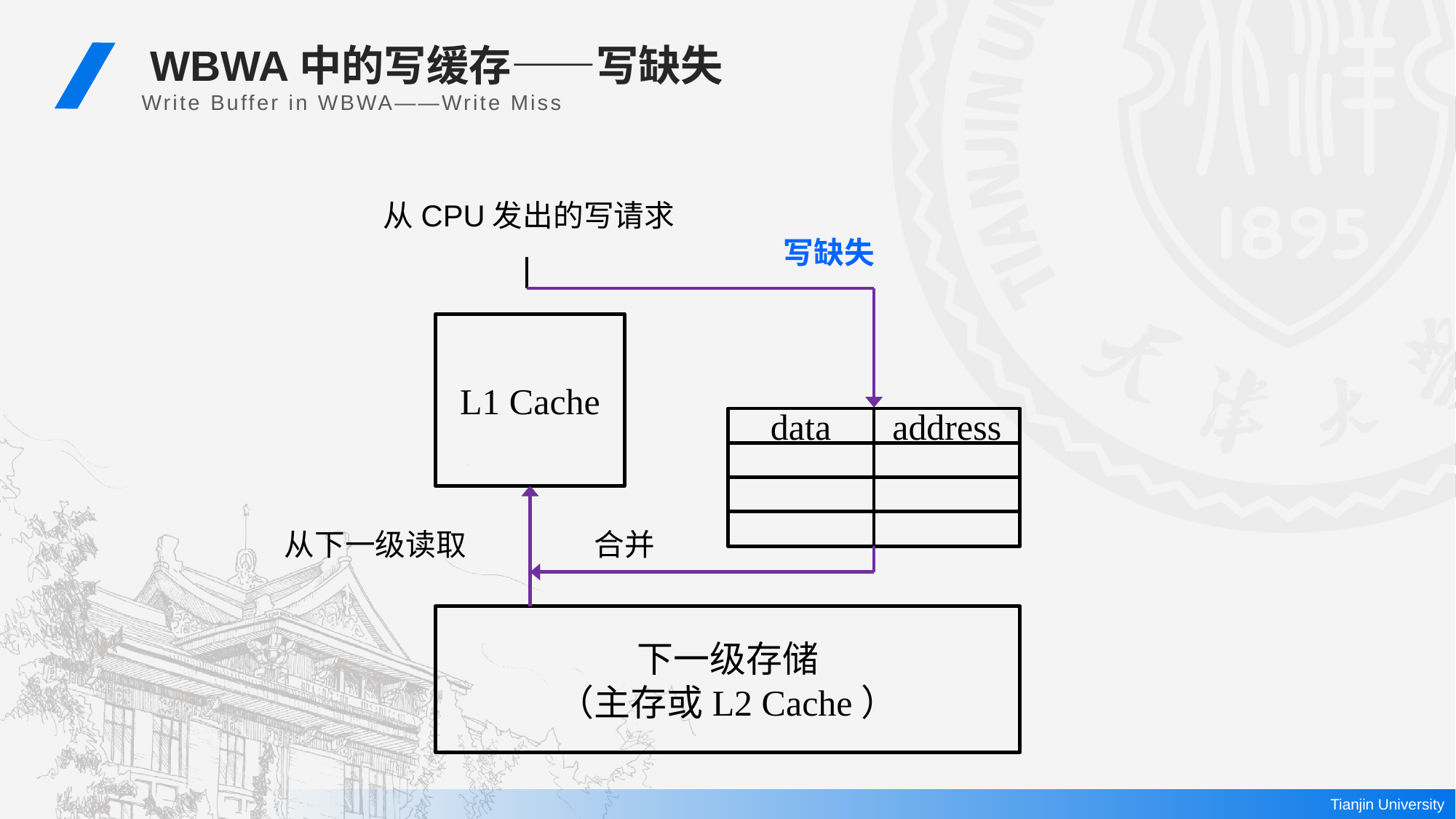

WBWA中的写缓存——写缺失
  Write Buffer in WBWA——Write Miss
从CPU发出的写请求
写缺失
L1 Cache
data
address

从下一级读取
合并
下一级存储
（主存或L2 Cache）